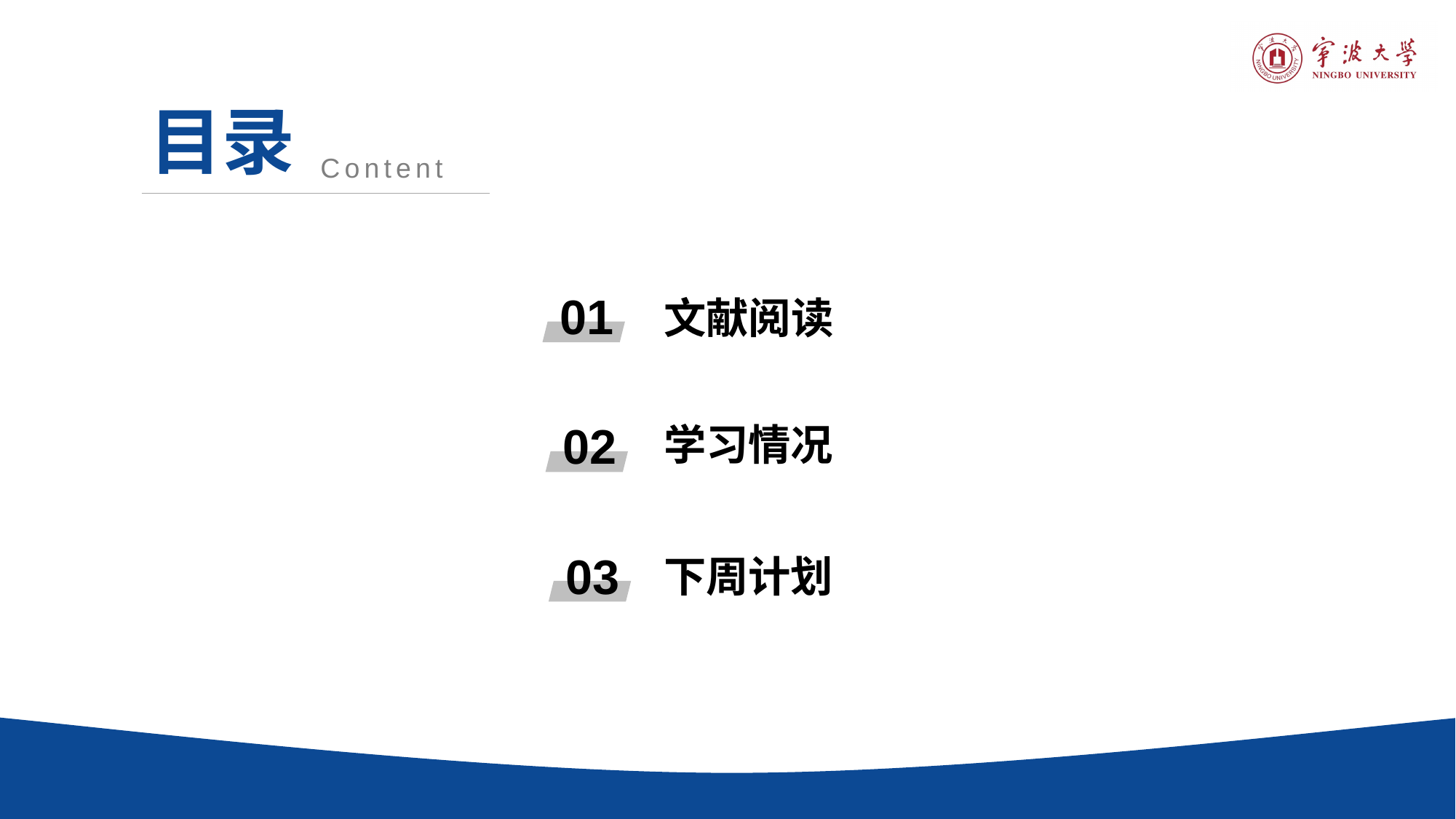

目录
Content
01
文献阅读

02
学习情况

03
下周计划